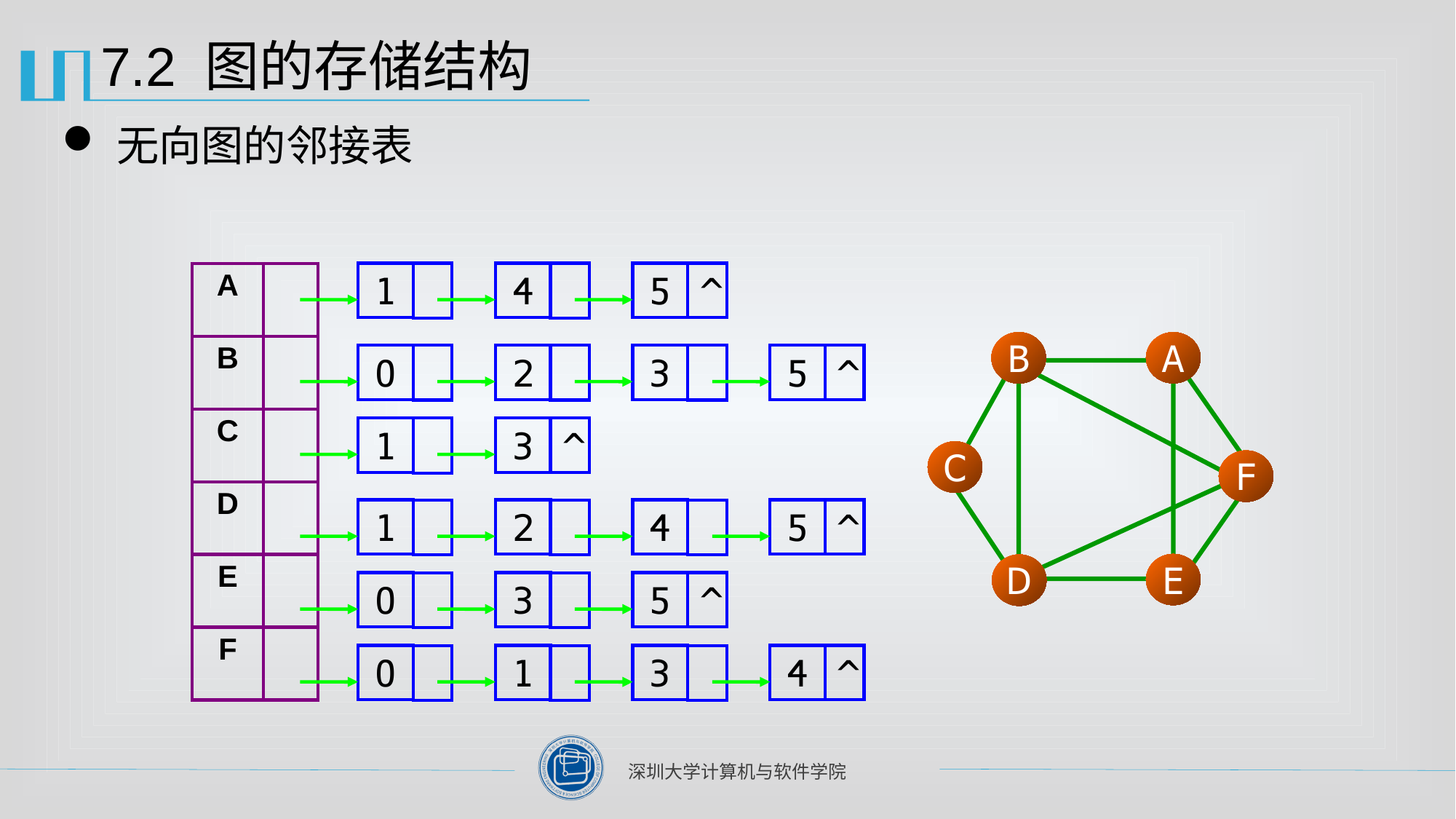

# 7.2 图的存储结构
无向图的邻接表
| A |  |
| --- | --- |
| B |  |
| C |  |
| D |  |
| E |  |
| F |  |
1

4

5
^

0

2

3

5
^

1

3
^

1

2

4

5
^

0

3

5
^

0

1

3

4
^

B
A
C
F
E
D

38